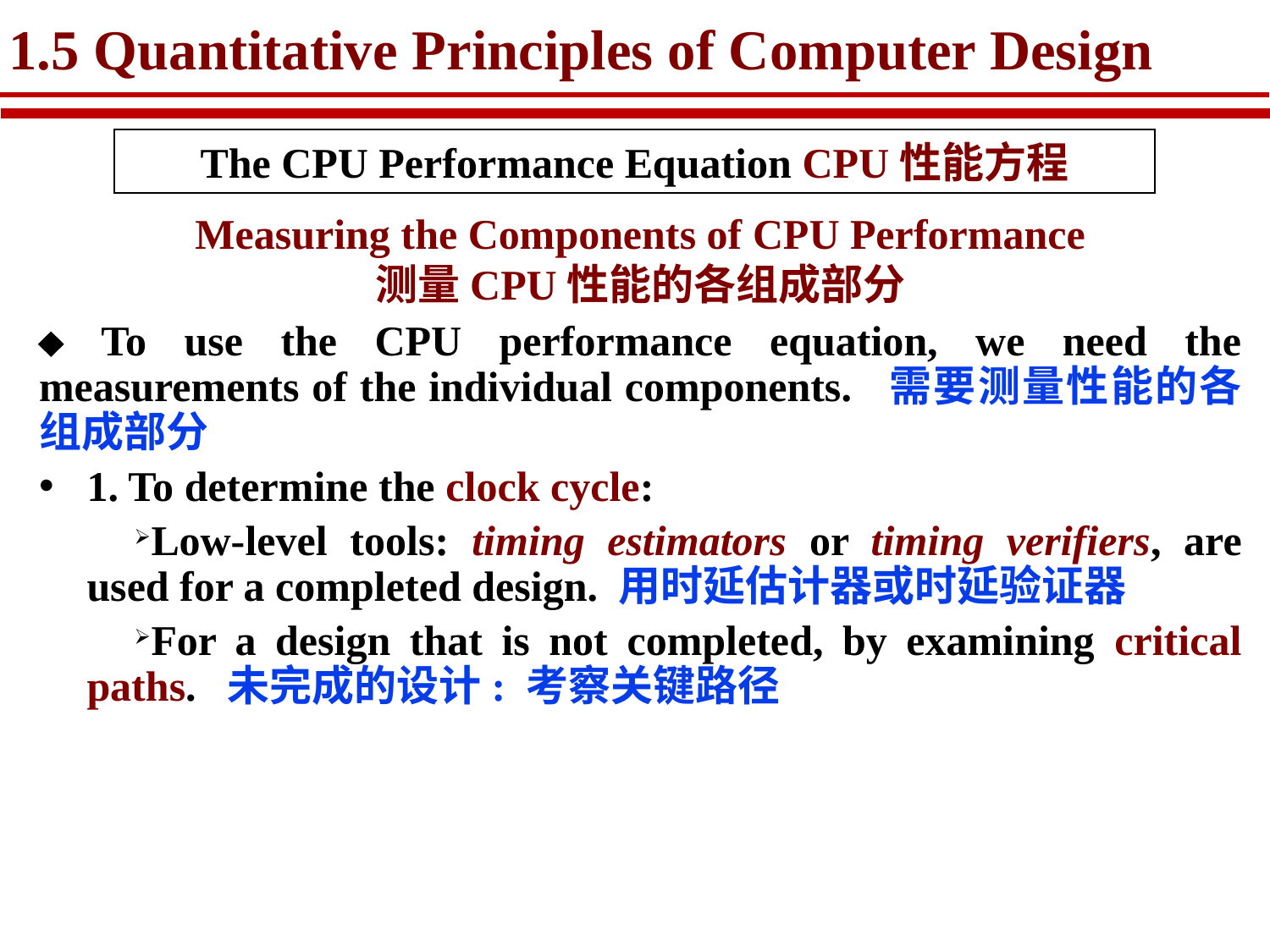

# 1.5 Quantitative Principles of Computer Design
The CPU Performance Equation CPU性能方程
Measuring the Components of CPU Performance
测量CPU性能的各组成部分

♦ To use the CPU performance equation, we need the measurements of the individual components.  需要测量性能的各组成部分
1. To determine the clock cycle:
Low-level tools: timing estimators or timing verifiers, are used for a completed design. 用时延估计器或时延验证器
For a design that is not completed, by examining critical paths.  未完成的设计: 考察关键路径